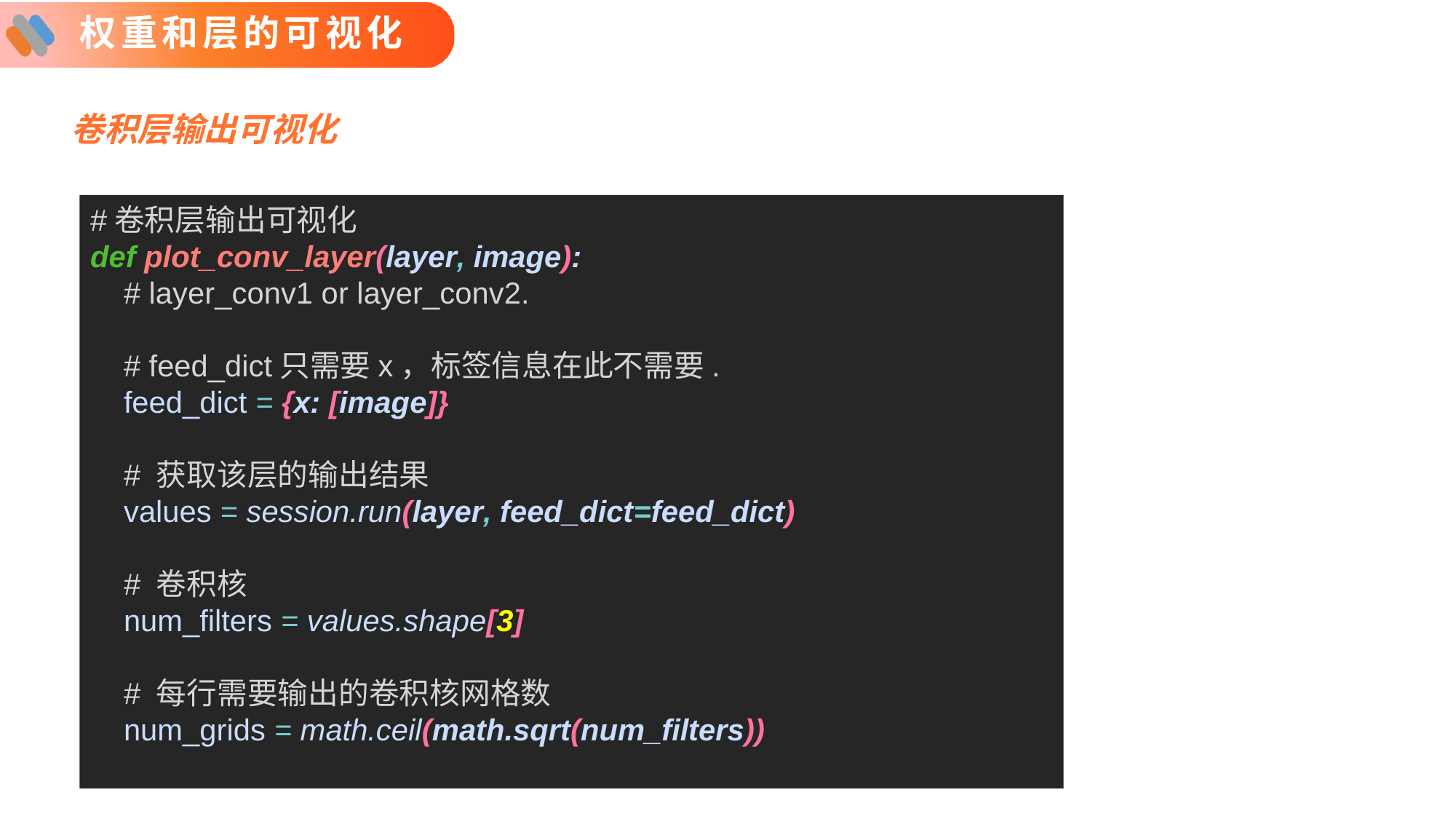

# 权重和层的可视化
卷积层输出可视化
#卷积层输出可视化
def plot_conv_layer(layer, image):
    # layer_conv1 or layer_conv2.

    # feed_dict只需要x，标签信息在此不需要.
    feed_dict = {x: [image]}

    # 获取该层的输出结果
    values = session.run(layer, feed_dict=feed_dict)

    # 卷积核
    num_filters = values.shape[3]

    # 每行需要输出的卷积核网格数
    num_grids = math.ceil(math.sqrt(num_filters))